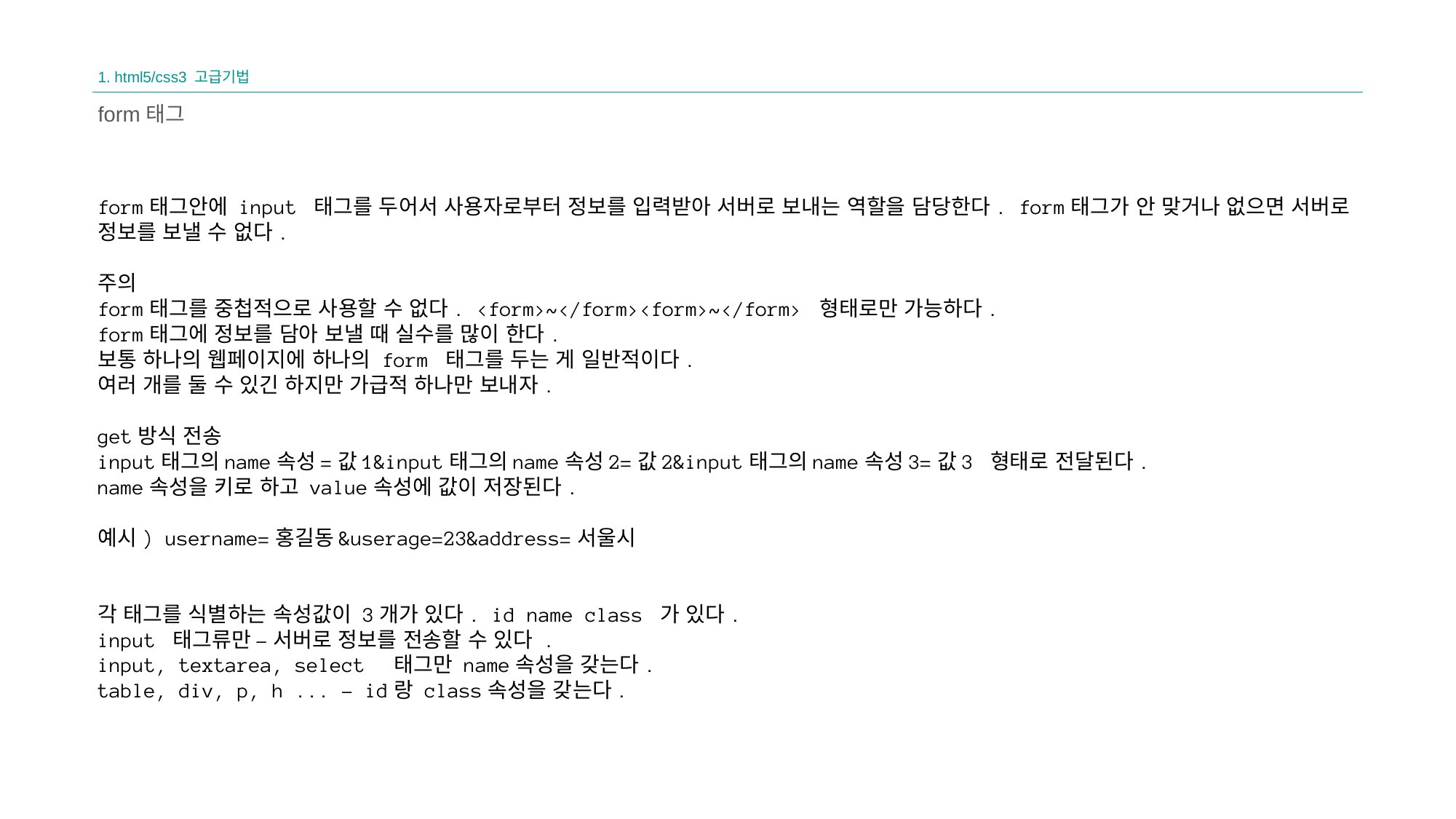

1. html5/css3 고급기법
form태그
form태그안에 input 태그를 두어서 사용자로부터 정보를 입력받아 서버로 보내는 역할을 담당한다. form태그가 안 맞거나 없으면 서버로 정보를 보낼 수 없다.

주의
form태그를 중첩적으로 사용할 수 없다. <form>~</form><form>~</form> 형태로만 가능하다.
form태그에 정보를 담아 보낼 때 실수를 많이 한다.
보통 하나의 웹페이지에 하나의 form 태그를 두는 게 일반적이다.
여러 개를 둘 수 있긴 하지만 가급적 하나만 보내자.

get방식 전송
input태그의name속성=값1&input태그의name속성2=값2&input태그의name속성3=값3 형태로 전달된다.
name속성을 키로 하고 value속성에 값이 저장된다.

예시) username=홍길동&userage=23&address=서울시

각 태그를 식별하는 속성값이 3개가 있다. id name class 가 있다.
input 태그류만-서버로 정보를 전송할 수 있다 .
input, textarea, select  태그만 name속성을 갖는다.
table, div, p, h ... - id랑 class속성을 갖는다.